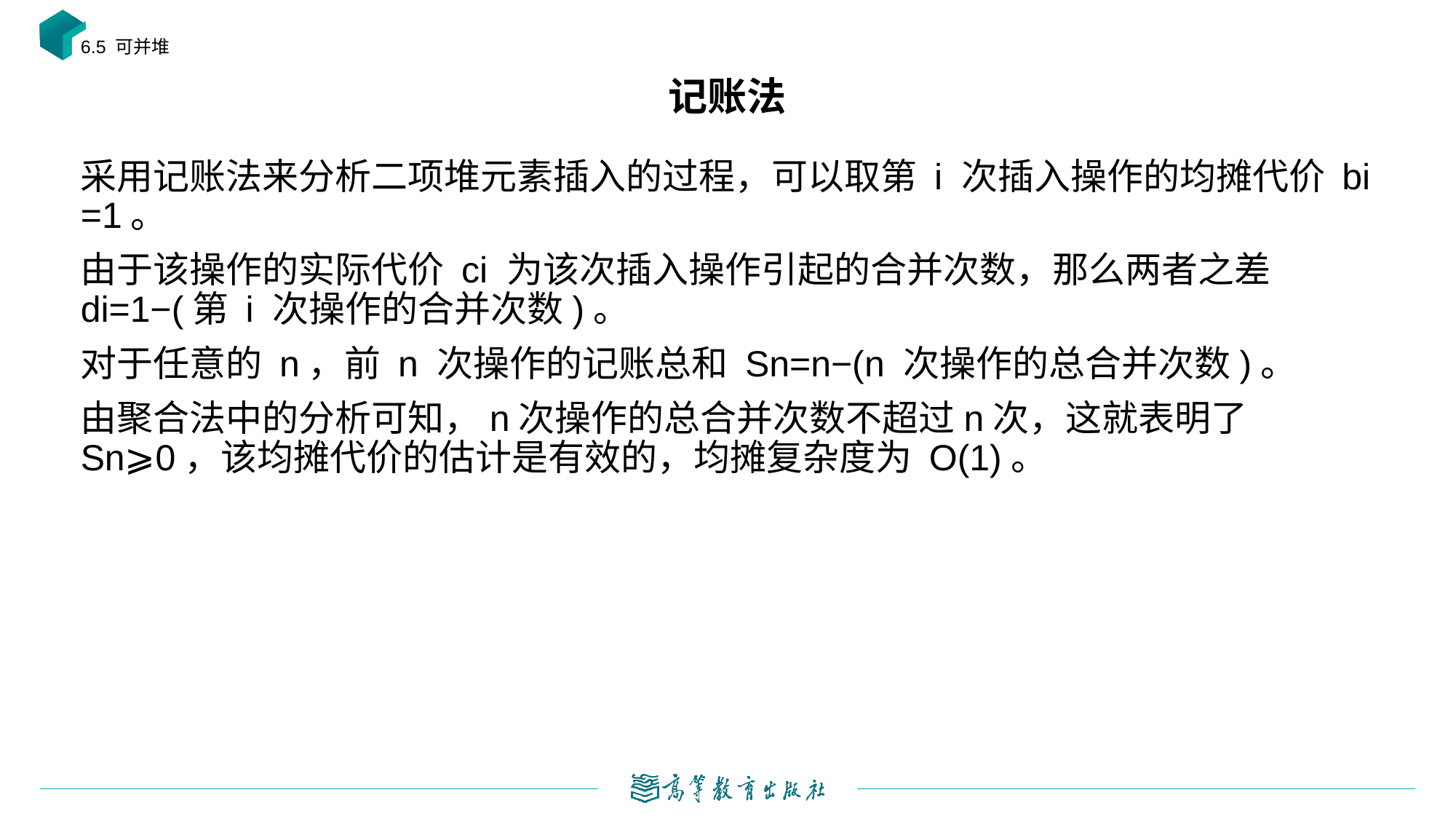

6.5 可并堆

# 记账法
采用记账法来分析二项堆元素插入的过程，可以取第 i 次插入操作的均摊代价 bi =1。
由于该操作的实际代价 ci 为该次插入操作引起的合并次数，那么两者之差 di=1−(第 i 次操作的合并次数)。
对于任意的 n，前 n 次操作的记账总和 Sn=n−(n 次操作的总合并次数)。
由聚合法中的分析可知，n次操作的总合并次数不超过n次，这就表明了Sn⩾0，该均摊代价的估计是有效的，均摊复杂度为 O(1)。